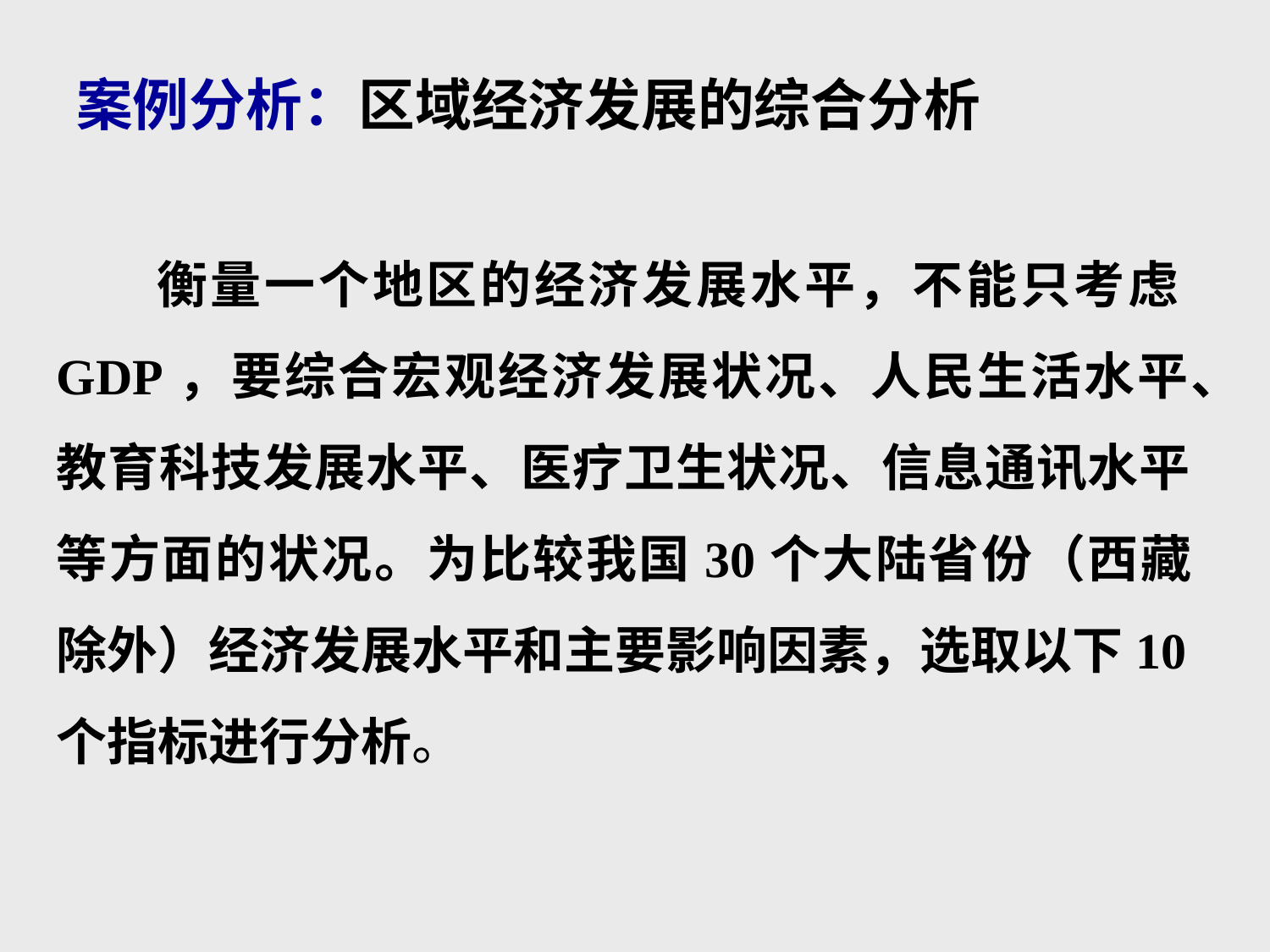

# 案例分析：区域经济发展的综合分析
衡量一个地区的经济发展水平，不能只考虑GDP，要综合宏观经济发展状况、人民生活水平、教育科技发展水平、医疗卫生状况、信息通讯水平等方面的状况。为比较我国30个大陆省份（西藏除外）经济发展水平和主要影响因素，选取以下10个指标进行分析。